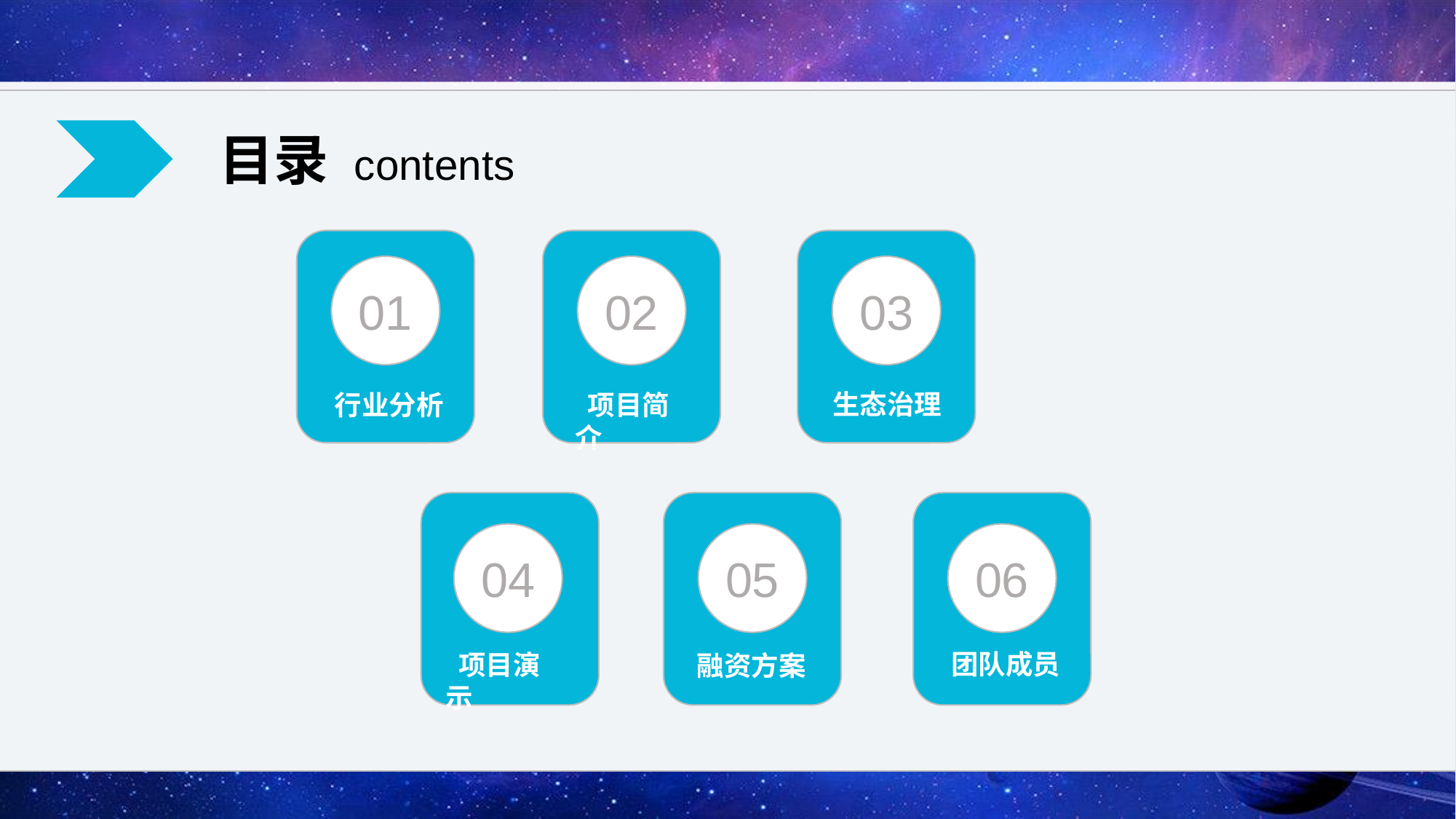

目录 contents

01
02
03
生态治理
  行业分析
 项目简介

04
05
06
团队成员
 项目演示
融资方案
背景和现状